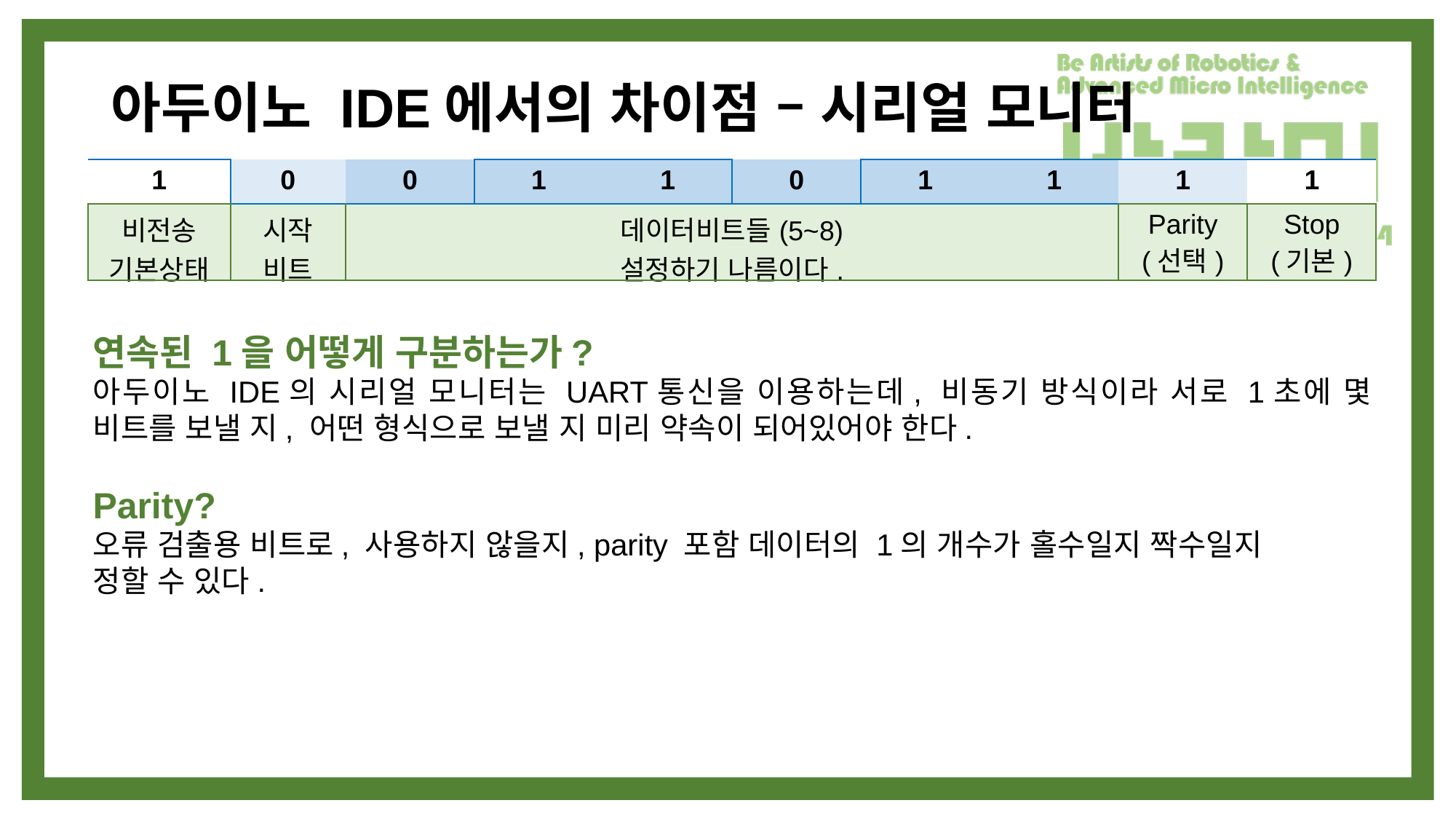

# 아두이노 IDE에서의 차이점 – 시리얼 모니터
| 1 | 0 | 0 | 1 | 1 | 0 | 1 | 1 | 1 | 1 |
| --- | --- | --- | --- | --- | --- | --- | --- | --- | --- |
| 비전송 기본상태 | 시작 비트 | 데이터비트들(5~8) 설정하기 나름이다. |  |  |  |  |  | Parity (선택) | Stop (기본) |
연속된 1을 어떻게 구분하는가?
아두이노 IDE의 시리얼 모니터는 UART통신을 이용하는데, 비동기 방식이라 서로 1초에 몇 비트를 보낼 지, 어떤 형식으로 보낼 지 미리 약속이 되어있어야 한다.

Parity?
오류 검출용 비트로, 사용하지 않을지, parity 포함 데이터의 1의 개수가 홀수일지 짝수일지
정할 수 있다.